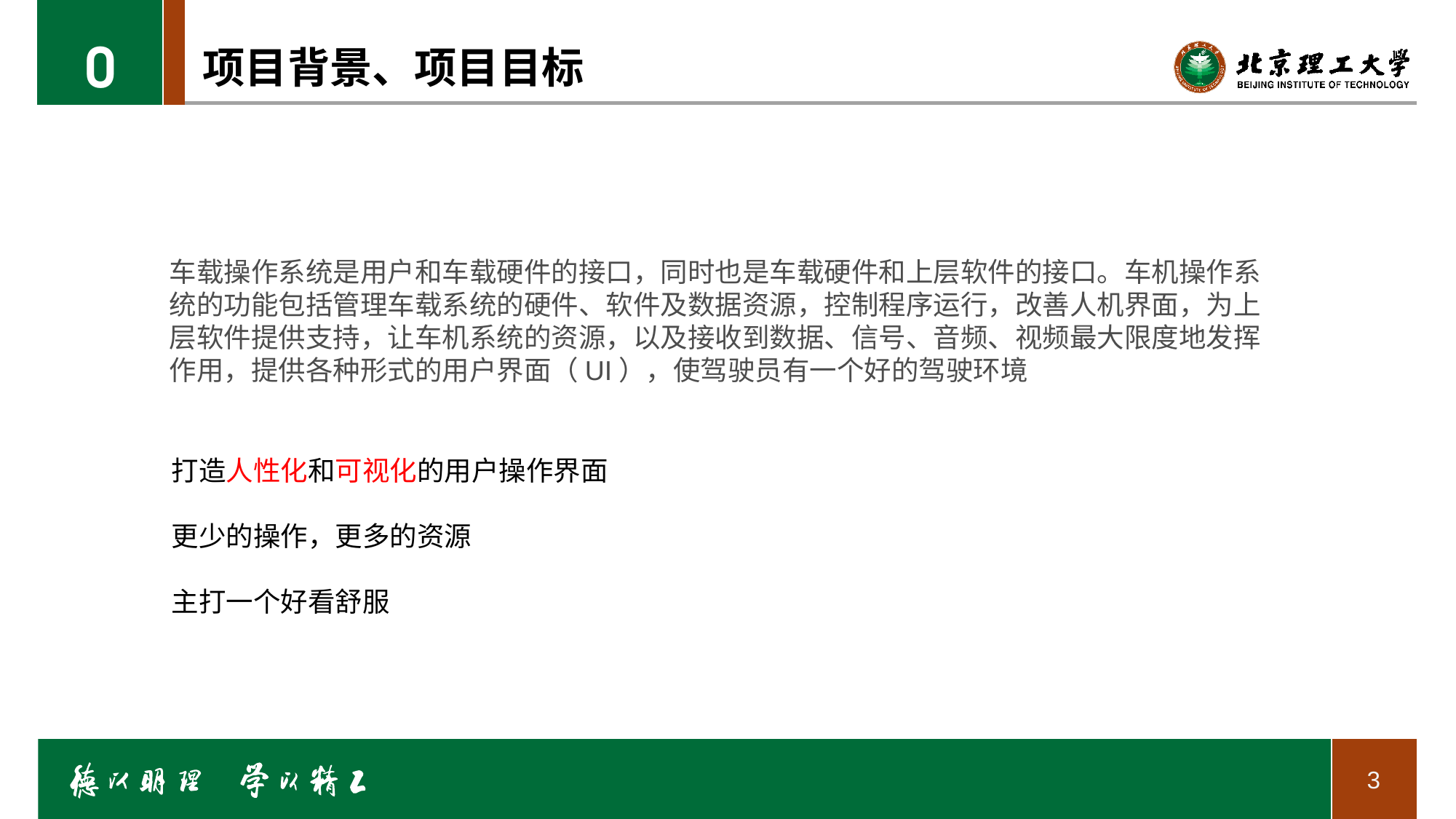

0
# 项目背景、项目目标

车载操作系统是用户和车载硬件的接口，同时也是车载硬件和上层软件的接口。车机操作系统的功能包括管理车载系统的硬件、软件及数据资源，控制程序运行，改善人机界面，为上层软件提供支持，让车机系统的资源，以及接收到数据、信号、音频、视频最大限度地发挥作用，提供各种形式的用户界面（UI），使驾驶员有一个好的驾驶环境
打造人性化和可视化的用户操作界面

更少的操作，更多的资源

主打一个好看舒服